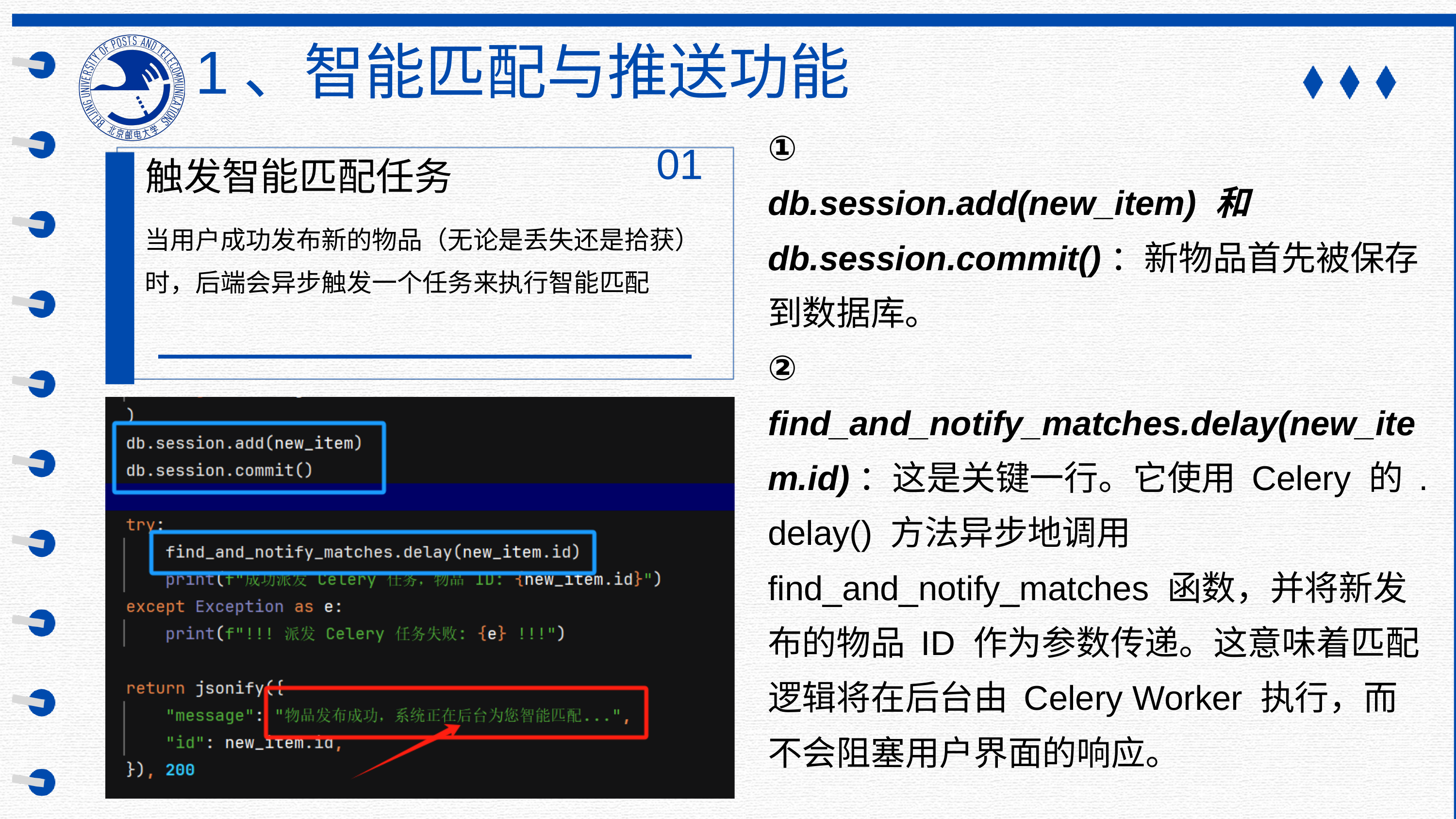

1、智能匹配与推送功能

①
db.session.add(new_item) 和 db.session.commit()：新物品首先被保存到数据库。
② find_and_notify_matches.delay(new_item.id)：这是关键一行。它使用 Celery 的 .delay() 方法异步地调用 find_and_notify_matches 函数，并将新发布的物品 ID 作为参数传递。这意味着匹配逻辑将在后台由 Celery Worker 执行，而不会阻塞用户界面的响应。

01
触发智能匹配任务

当用户成功发布新的物品（无论是丢失还是拾获）时，后端会异步触发一个任务来执行智能匹配